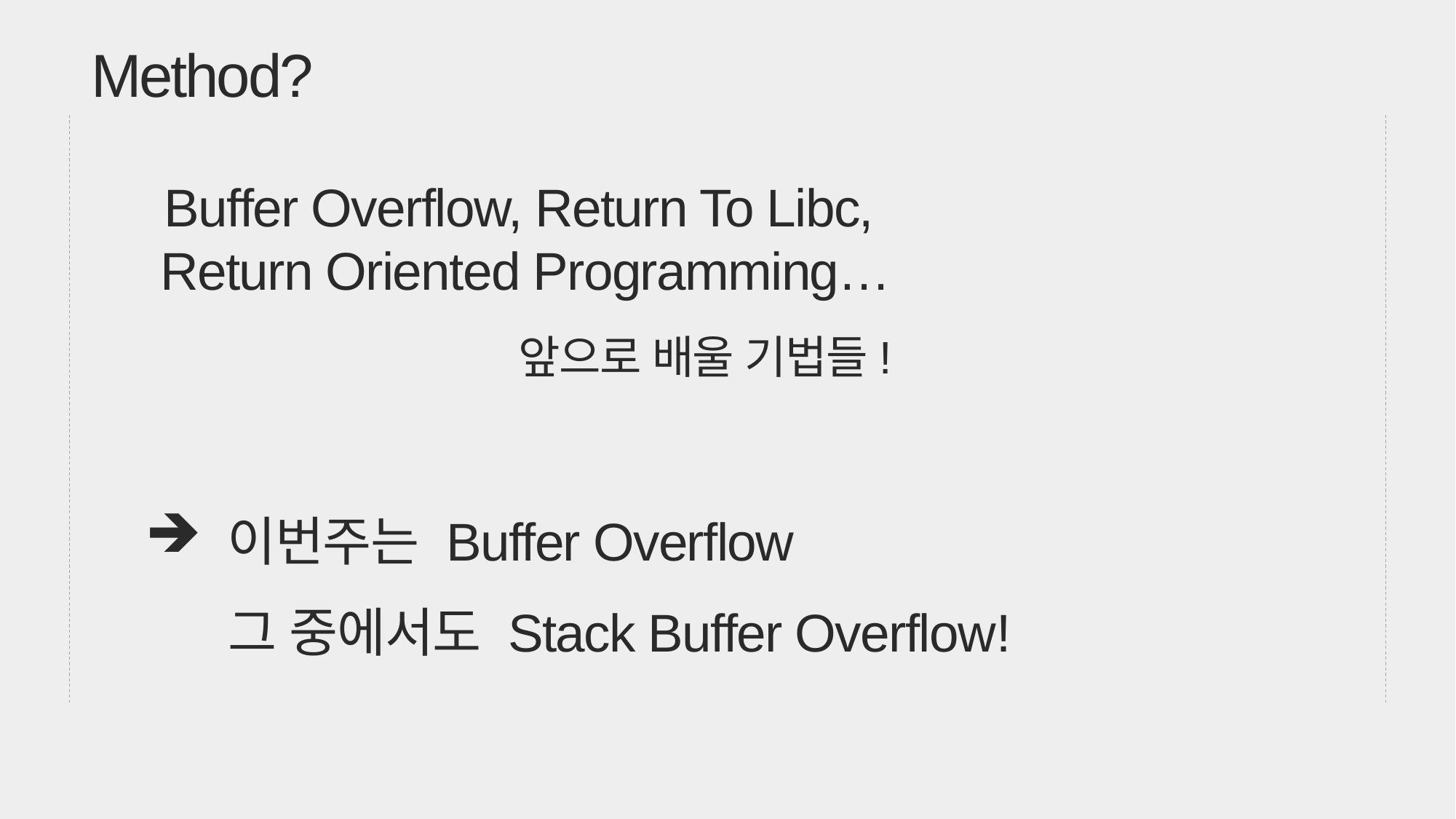

Method?
Buffer Overflow, Return To Libc,
Return Oriented Programming…

앞으로 배울 기법들!
 이번주는 Buffer Overflow

     그 중에서도 Stack Buffer Overflow!